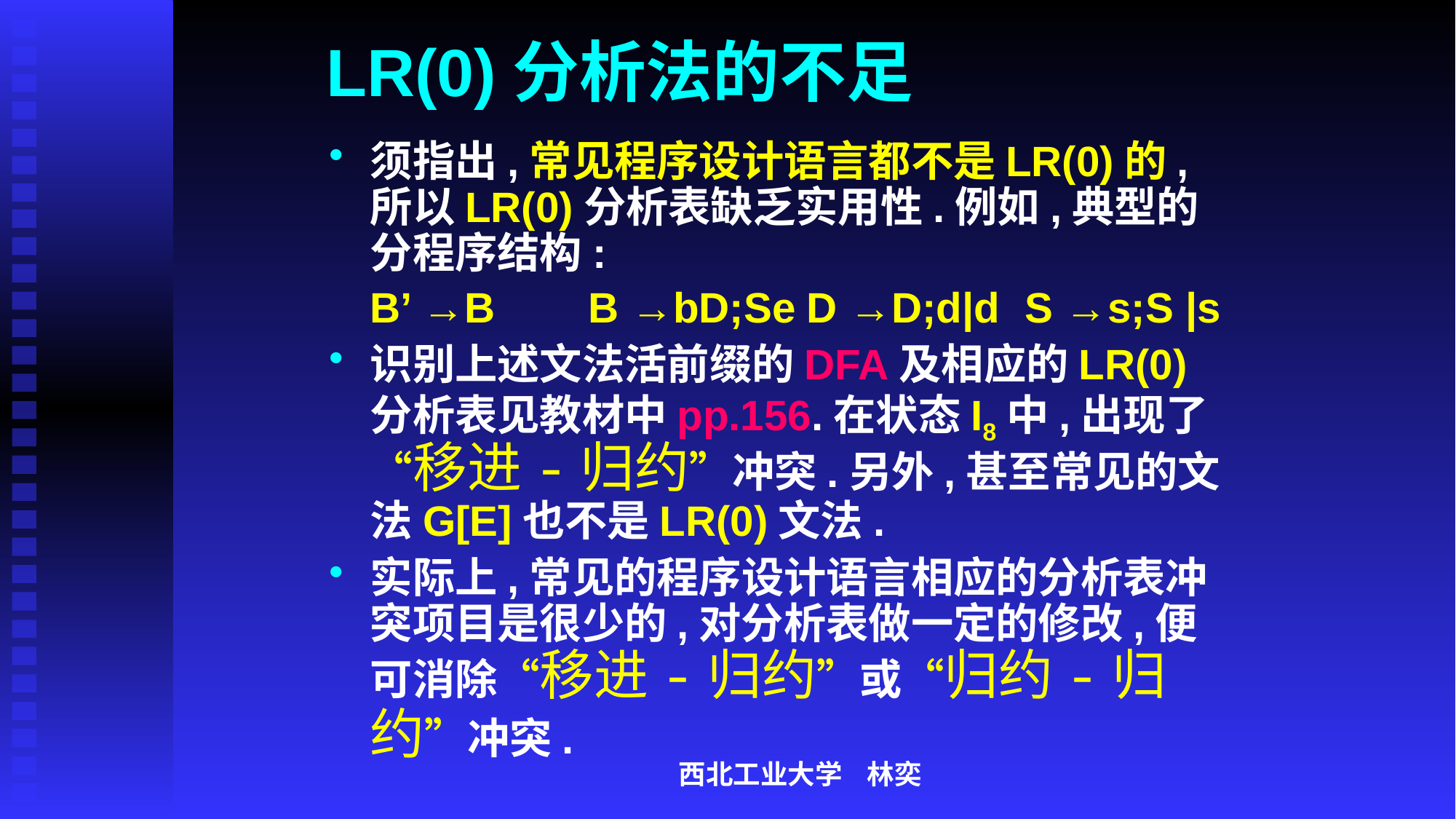

# LR(0)分析法的不足
须指出,常见程序设计语言都不是LR(0)的,所以LR(0)分析表缺乏实用性.例如,典型的分程序结构:
	B’ →B	B →bD;Se	D →D;d|d	S →s;S |s
识别上述文法活前缀的DFA及相应的LR(0)分析表见教材中pp.156.在状态I8中,出现了“移进-归约”冲突.另外,甚至常见的文法G[E]也不是LR(0)文法.
实际上,常见的程序设计语言相应的分析表冲突项目是很少的,对分析表做一定的修改,便可消除“移进-归约”或“归约-归约”冲突.

西北工业大学    林奕
127